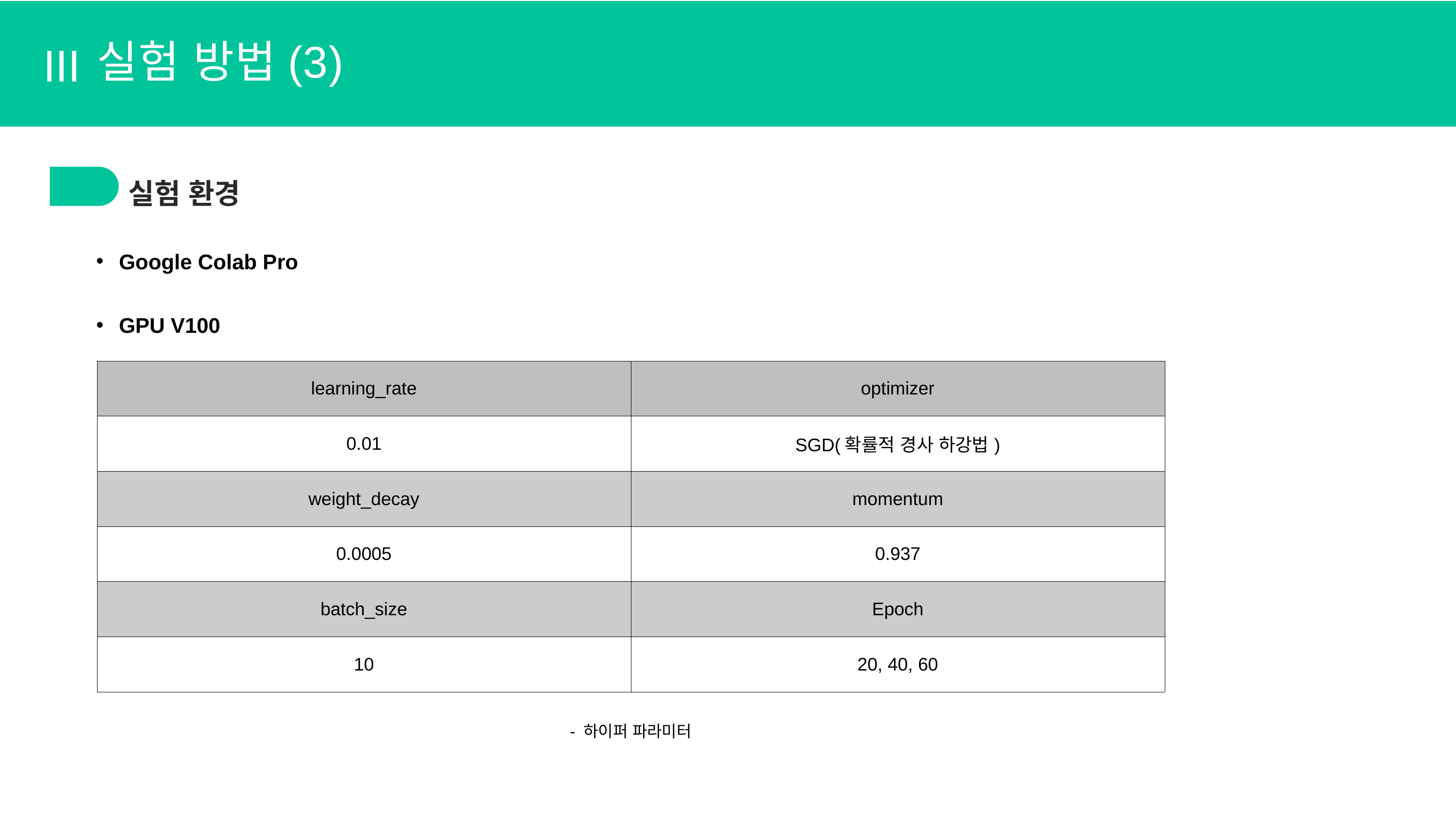

III
실험 방법(3)

실험 환경
1.
4.
Google Colab Pro
GPU V100
| learning\_rate | optimizer |
| --- | --- |
| 0.01 | SGD(확률적 경사 하강법) |
| weight\_decay | momentum |
| 0.0005 | 0.937 |
| batch\_size | Epoch |
| 10 | 20, 40, 60 |
- 하이퍼 파라미터